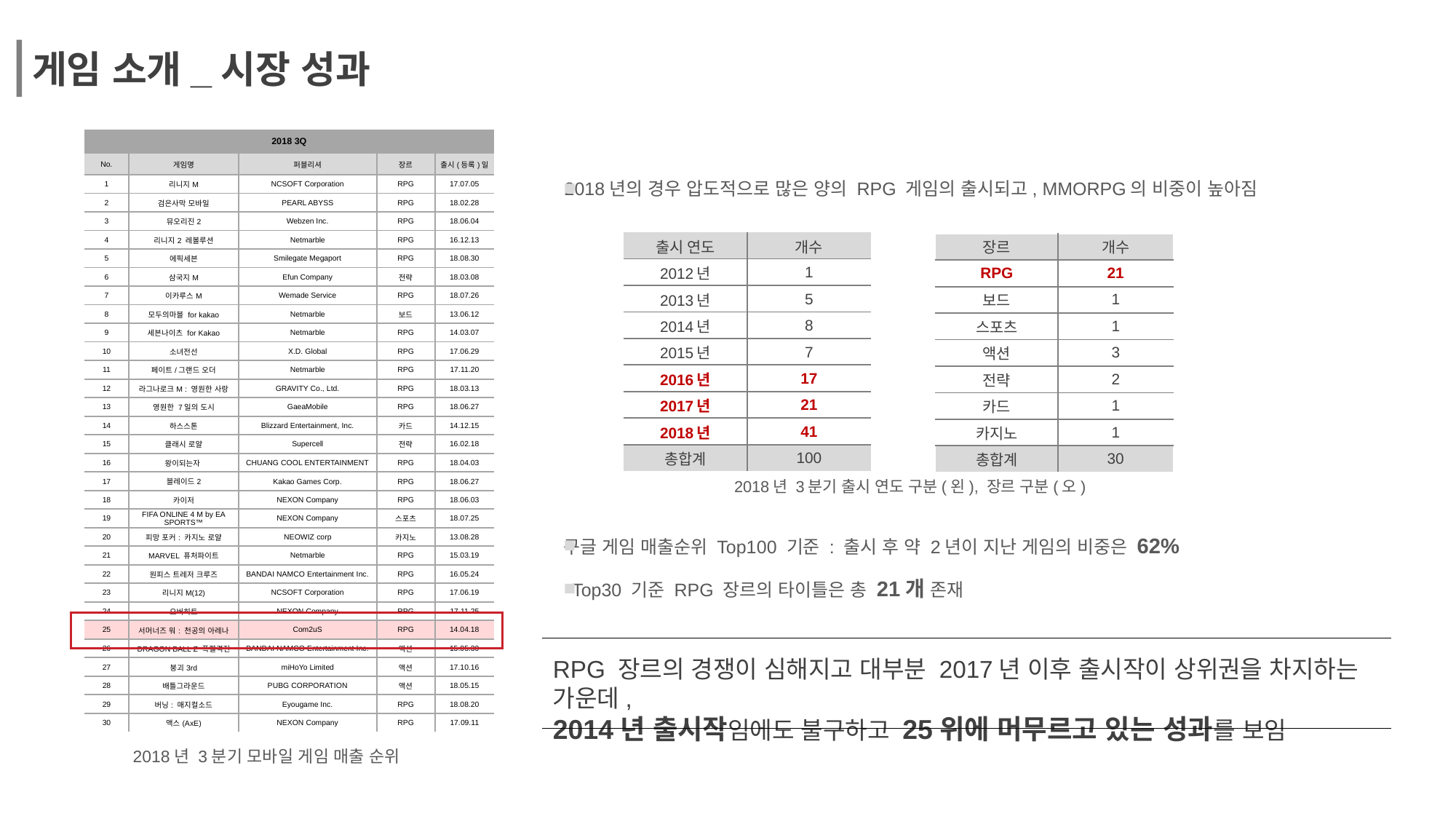

게임 소개_시장 성과
| 2018 3Q |  |  |  |  |
| --- | --- | --- | --- | --- |
| No. | 게임명 | 퍼블리셔 | 장르 | 출시(등록)일 |
| 1 | 리니지M | NCSOFT Corporation | RPG | 17.07.05 |
| 2 | 검은사막 모바일 | PEARL ABYSS | RPG | 18.02.28 |
| 3 | 뮤오리진2 | Webzen Inc. | RPG | 18.06.04 |
| 4 | 리니지2 레볼루션 | Netmarble | RPG | 16.12.13 |
| 5 | 에픽세븐 | Smilegate Megaport | RPG | 18.08.30 |
| 6 | 삼국지M | Efun Company | 전략 | 18.03.08 |
| 7 | 이카루스M | Wemade Service | RPG | 18.07.26 |
| 8 | 모두의마블 for kakao | Netmarble | 보드 | 13.06.12 |
| 9 | 세븐나이츠 for Kakao | Netmarble | RPG | 14.03.07 |
| 10 | 소녀전선 | X.D. Global | RPG | 17.06.29 |
| 11 | 페이트/그랜드 오더 | Netmarble | RPG | 17.11.20 |
| 12 | 라그나로크M : 영원한 사랑 | GRAVITY Co., Ltd. | RPG | 18.03.13 |
| 13 | 영원한 7일의 도시 | GaeaMobile | RPG | 18.06.27 |
| 14 | 하스스톤 | Blizzard Entertainment, Inc. | 카드 | 14.12.15 |
| 15 | 클래시 로얄 | Supercell | 전략 | 16.02.18 |
| 16 | 왕이되는자 | CHUANG COOL ENTERTAINMENT | RPG | 18.04.03 |
| 17 | 블레이드2 | Kakao Games Corp. | RPG | 18.06.27 |
| 18 | 카이저 | NEXON Company | RPG | 18.06.03 |
| 19 | FIFA ONLINE 4 M by EA SPORTS™ | NEXON Company | 스포츠 | 18.07.25 |
| 20 | 피망 포커: 카지노 로얄 | NEOWIZ corp | 카지노 | 13.08.28 |
| 21 | MARVEL 퓨처파이트 | Netmarble | RPG | 15.03.19 |
| 22 | 원피스 트레저 크루즈 | BANDAI NAMCO Entertainment Inc. | RPG | 16.05.24 |
| 23 | 리니지M(12) | NCSOFT Corporation | RPG | 17.06.19 |
| 24 | 오버히트 | NEXON Company | RPG | 17.11.25 |
| 25 | 서머너즈 워: 천공의 아레나 | Com2uS | RPG | 14.04.18 |
| 26 | DRAGON BALL Z 폭렬격전 | BANDAI NAMCO Entertainment Inc. | 액션 | 15.05.30 |
| 27 | 붕괴3rd | miHoYo Limited | 액션 | 17.10.16 |
| 28 | 배틀그라운드 | PUBG CORPORATION | 액션 | 18.05.15 |
| 29 | 버닝: 매지컬소드 | Eyougame Inc. | RPG | 18.08.20 |
| 30 | 액스(AxE) | NEXON Company | RPG | 17.09.11 |
2018년의 경우 압도적으로 많은 양의 RPG 게임의 출시되고, MMORPG의 비중이 높아짐

| 출시 연도 | 개수 |
| --- | --- |
| 2012년 | 1 |
| 2013년 | 5 |
| 2014년 | 8 |
| 2015년 | 7 |
| 2016년 | 17 |
| 2017년 | 21 |
| 2018년 | 41 |
| 총합계 | 100 |
| 장르 | 개수 |
| --- | --- |
| RPG | 21 |
| 보드 | 1 |
| 스포츠 | 1 |
| 액션 | 3 |
| 전략 | 2 |
| 카드 | 1 |
| 카지노 | 1 |
| 총합계 | 30 |
2018년 3분기 출시 연도 구분(왼), 장르 구분(오)
구글 게임 매출순위 Top100 기준 : 출시 후 약 2년이 지난 게임의 비중은 62%

Top30 기준 RPG 장르의 타이틀은 총 21개 존재

RPG 장르의 경쟁이 심해지고 대부분 2017년 이후 출시작이 상위권을 차지하는 가운데,
2014년 출시작임에도 불구하고 25위에 머무르고 있는 성과를 보임
2018년 3분기 모바일 게임 매출 순위